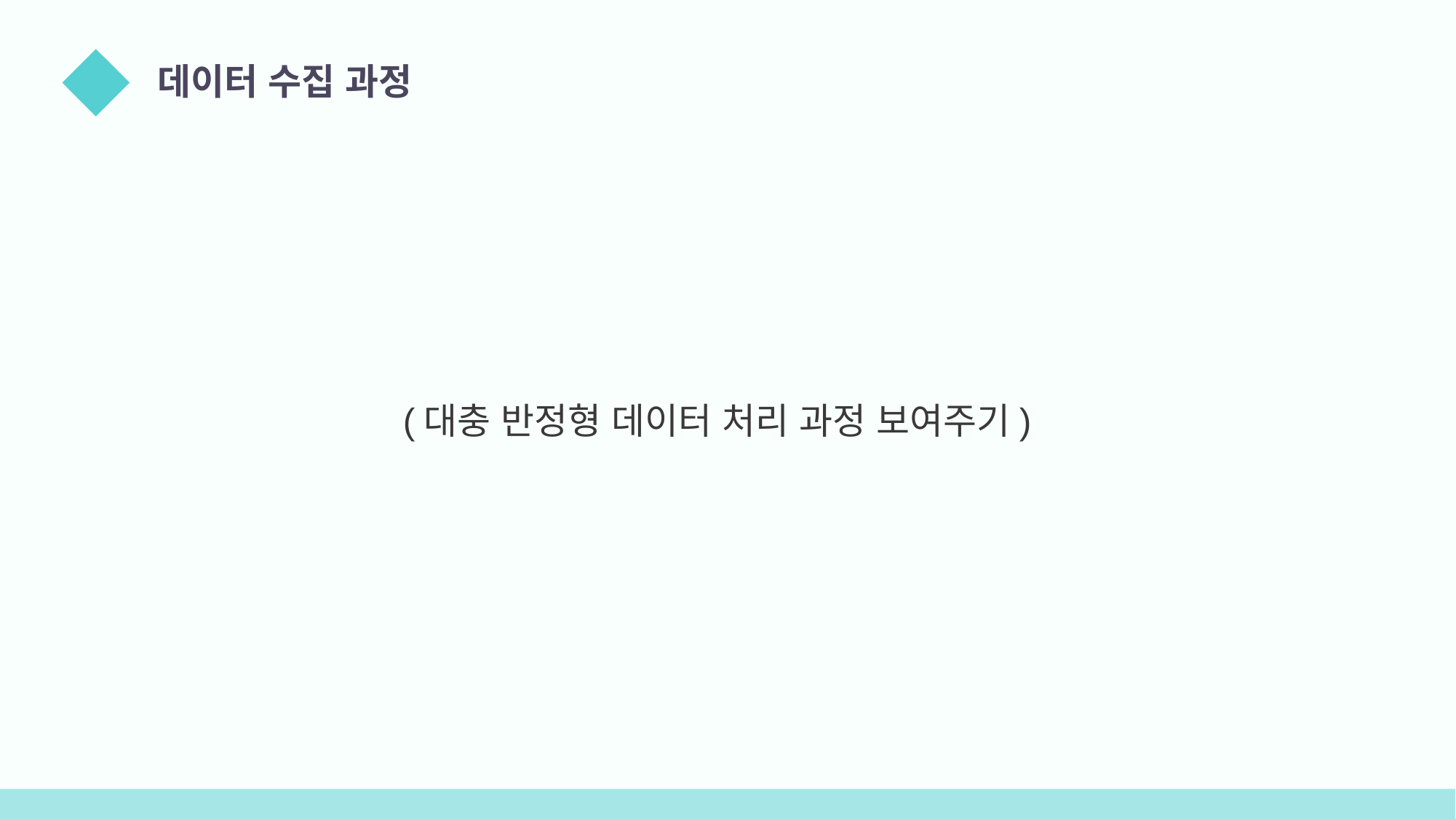

데이터 수집 과정
02
(대충 반정형 데이터 처리 과정 보여주기)